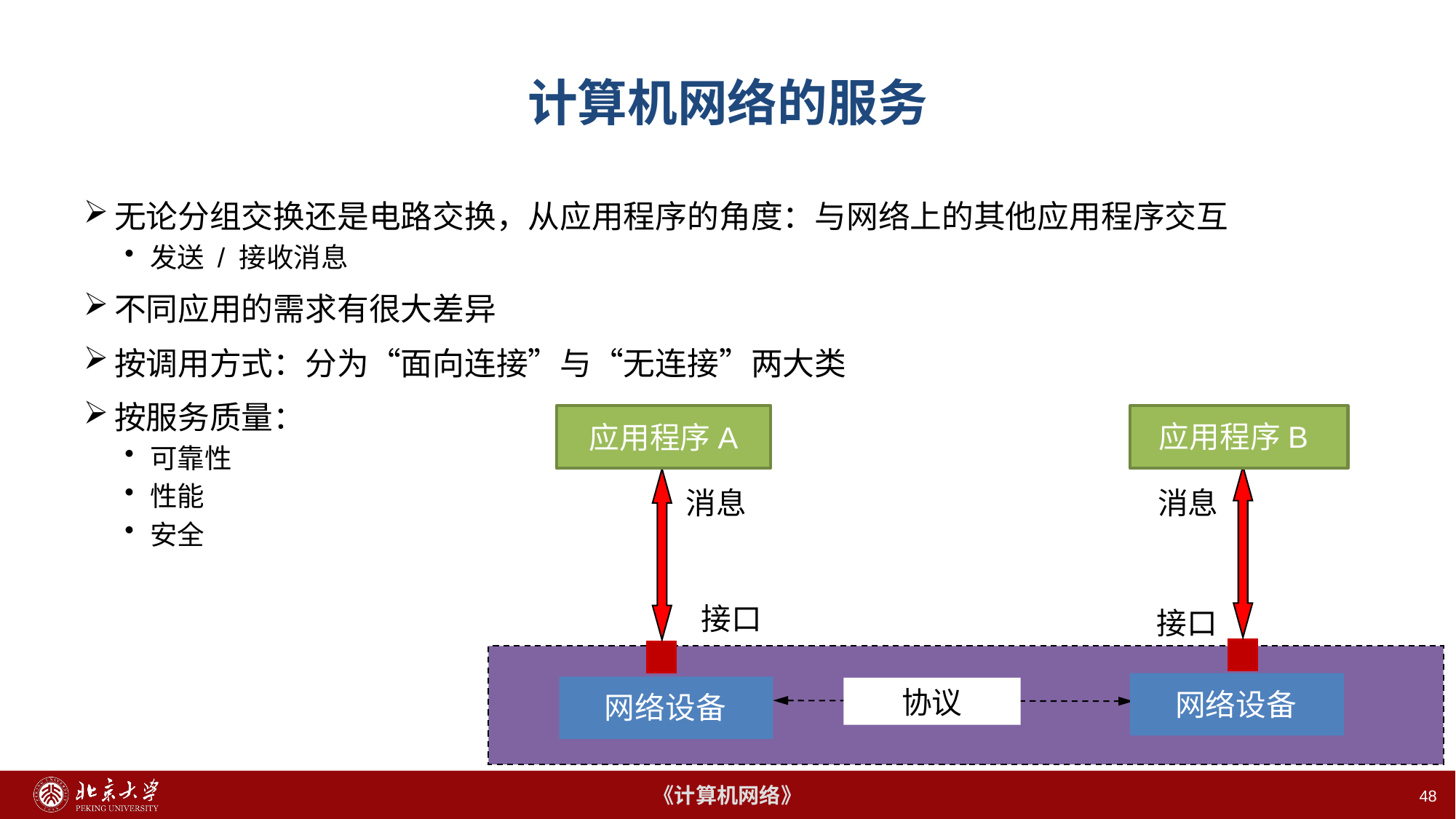

# 计算机网络的服务
无论分组交换还是电路交换，从应用程序的角度：与网络上的其他应用程序交互
发送 / 接收消息
不同应用的需求有很大差异
按调用方式：分为“面向连接”与“无连接”两大类
按服务质量：
可靠性
性能
安全

应用程序B
应用程序A

消息
消息
接口
接口

协议
网络设备
网络设备

48